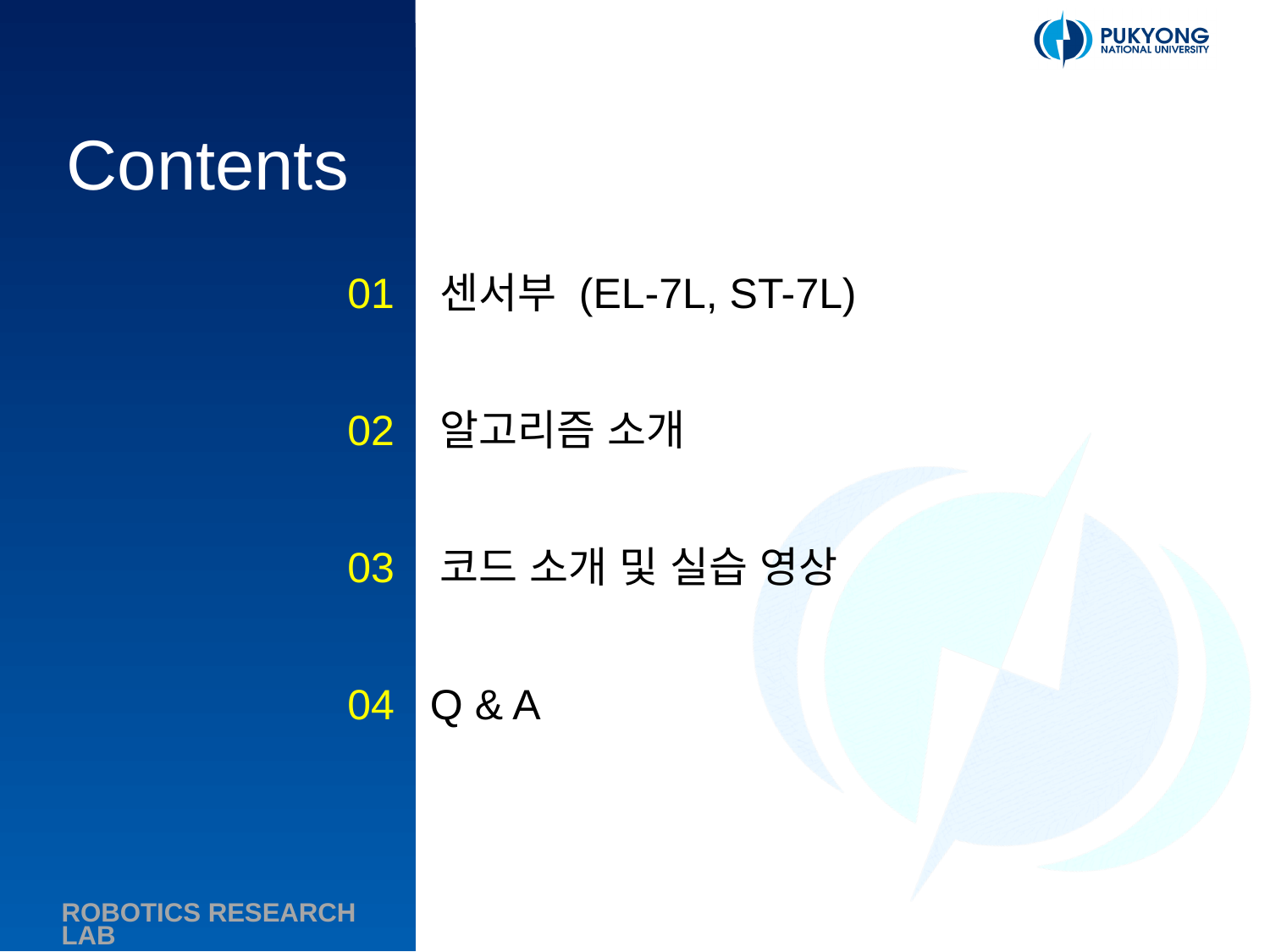

01   센서부 (EL-7L, ST-7L)

02   알고리즘 소개

03   코드 소개 및 실습 영상

04   Q & A
2